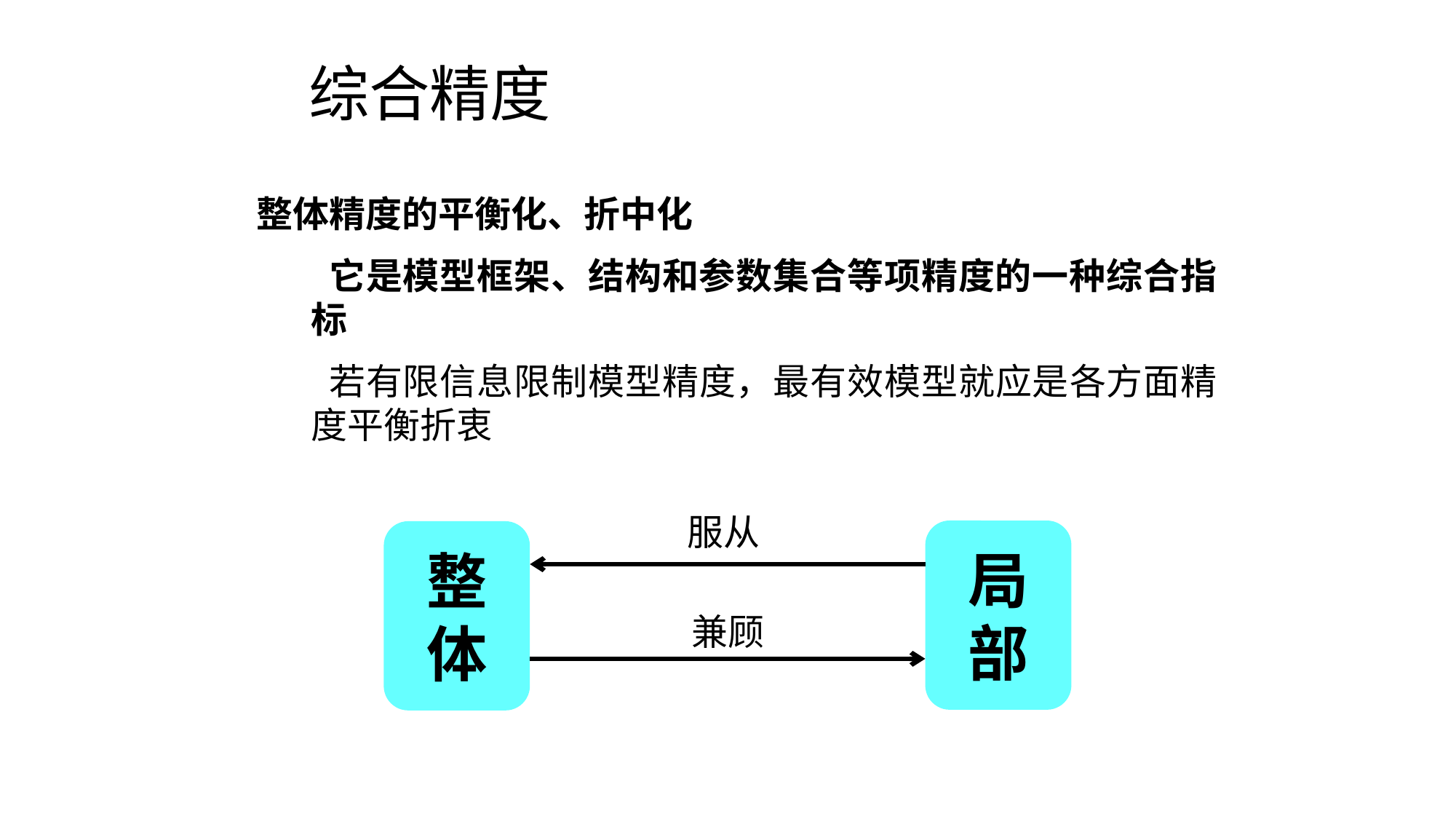

# 综合精度
整体精度的平衡化、折中化
 它是模型框架、结构和参数集合等项精度的一种综合指标
 若有限信息限制模型精度，最有效模型就应是各方面精度平衡折衷
服从
局部
整体
兼顾